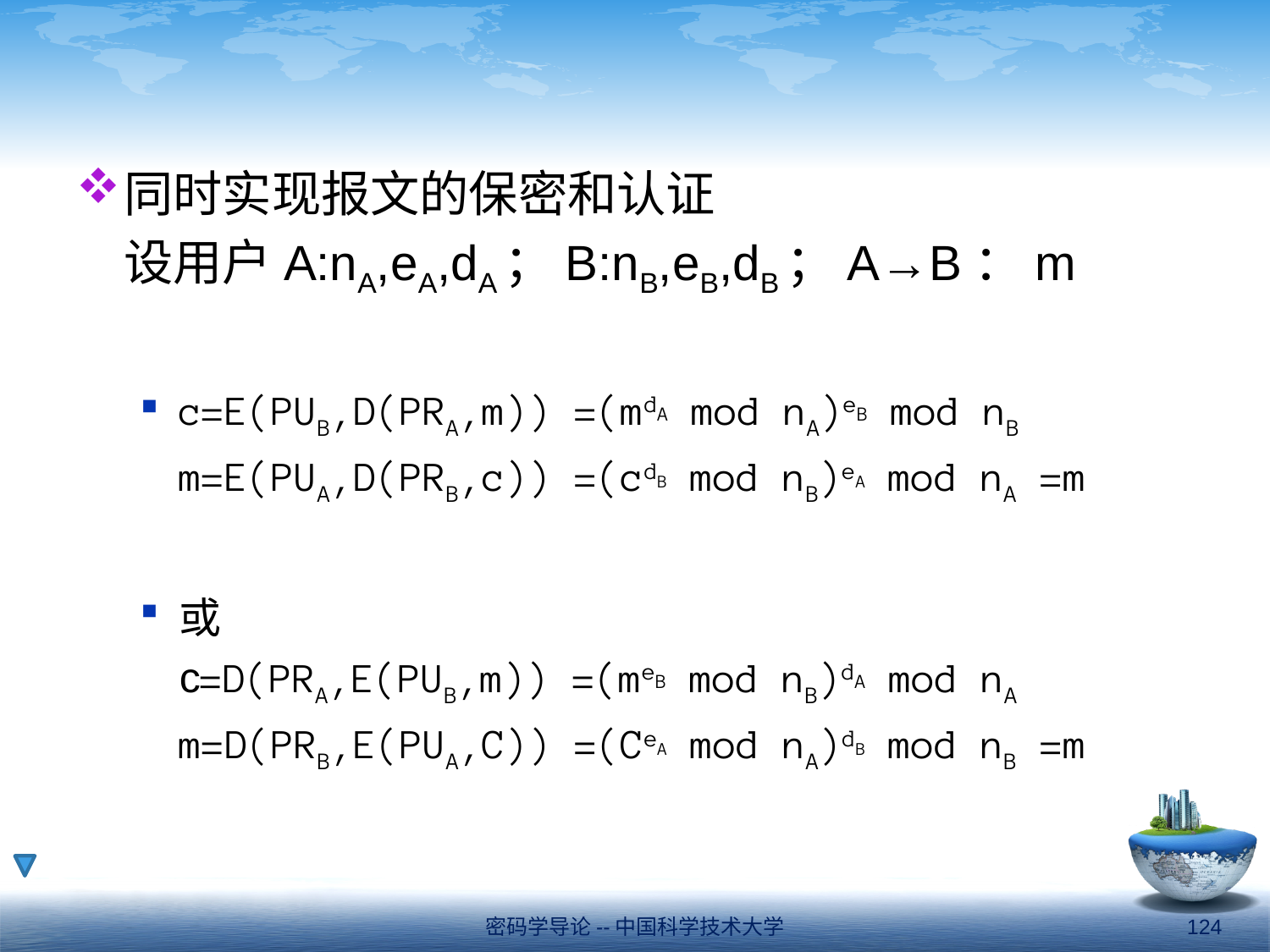

#
同时实现报文的保密和认证
	设用户A:nA,eA,dA；B:nB,eB,dB；A→B：m

c=E(PUB,D(PRA,m)) =(mdA mod nA)eB mod nB
	m=E(PUA,D(PRB,c)) =(cdB mod nB)eA mod nA =m

或
	c=D(PRA,E(PUB,m)) =(meB mod nB)dA mod nA
	m=D(PRB,E(PUA,C)) =(CeA mod nA)dB mod nB =m

密码学导论--中国科学技术大学
124